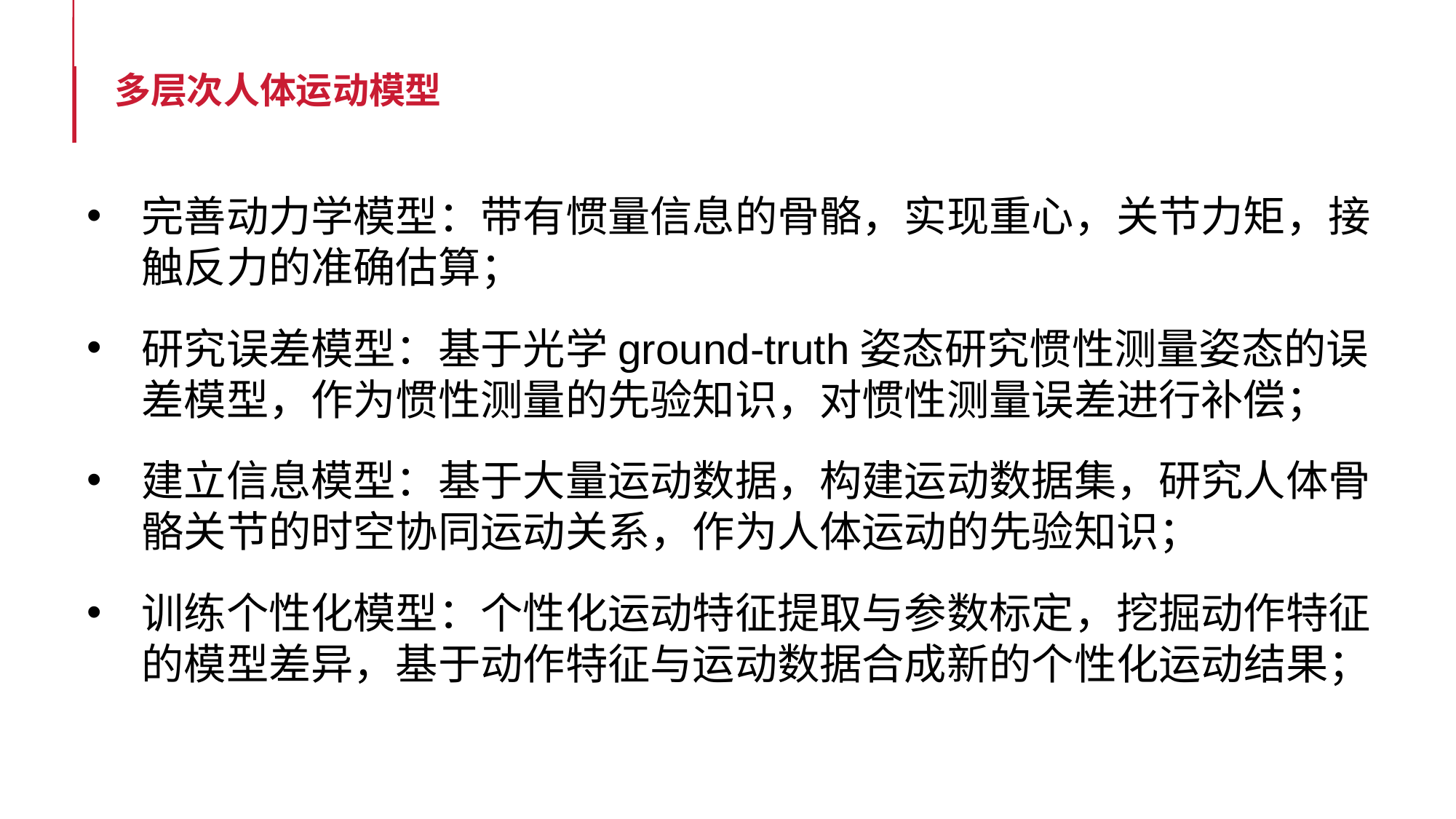

# 多层次人体运动模型
完善动力学模型：带有惯量信息的骨骼，实现重心，关节力矩，接触反力的准确估算；
研究误差模型：基于光学ground-truth姿态研究惯性测量姿态的误差模型，作为惯性测量的先验知识，对惯性测量误差进行补偿；
建立信息模型：基于大量运动数据，构建运动数据集，研究人体骨骼关节的时空协同运动关系，作为人体运动的先验知识；
训练个性化模型：个性化运动特征提取与参数标定，挖掘动作特征的模型差异，基于动作特征与运动数据合成新的个性化运动结果；